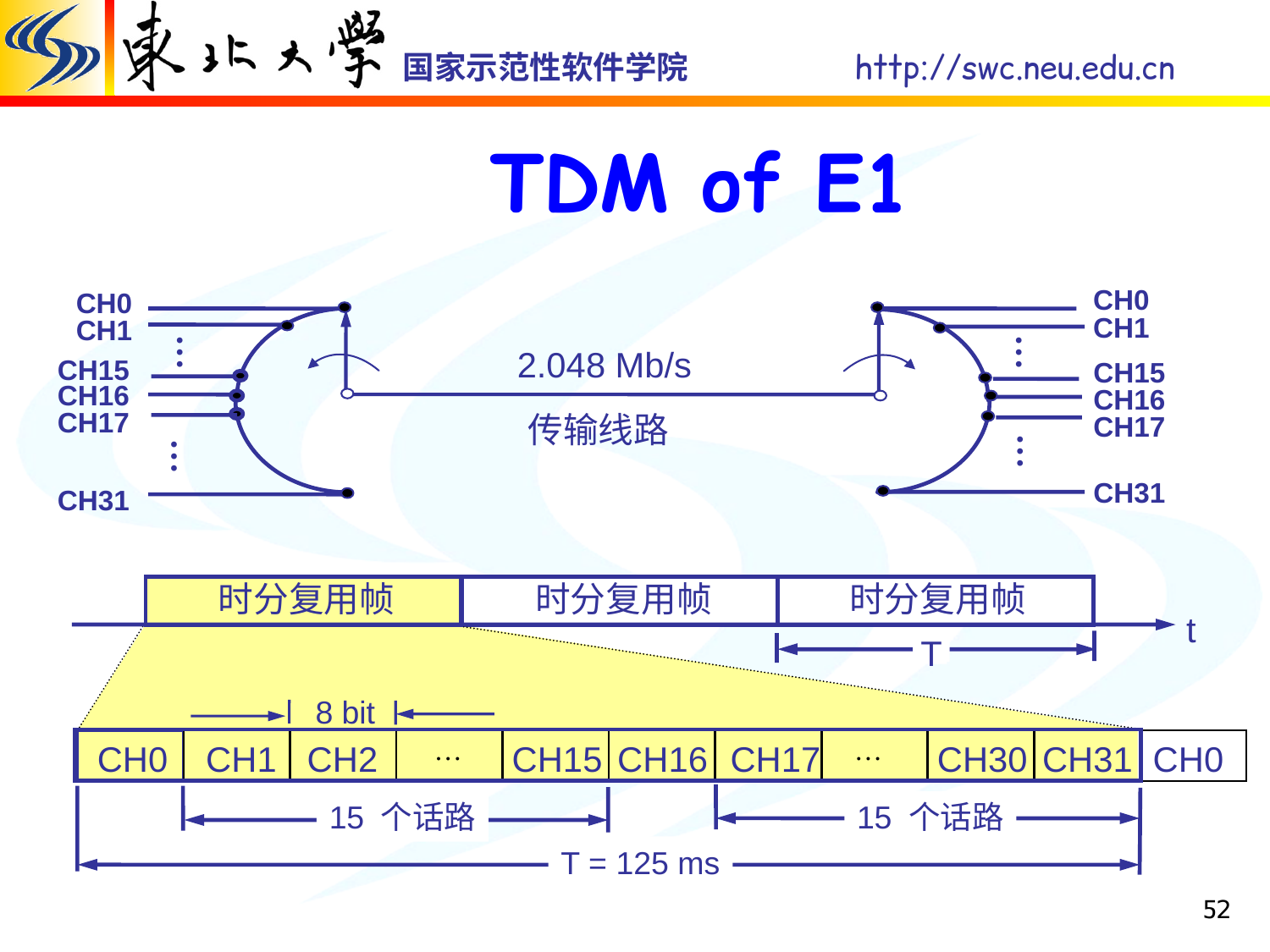

# TDM of E1
CH0
CH0

CH1
CH1

…
…

2.048 Mb/s

CH15
CH15

CH16

CH16

CH17
传输线路
CH17

…
…
CH31
CH31

时分复用帧
时分复用帧
时分复用帧

t

T

8 bit

…
…

 CH15
 CH16
 CH17
 CH30
CH31
 CH0
 CH1
 CH2
CH0

15 个话路
15 个话路

T = 125 ms

52